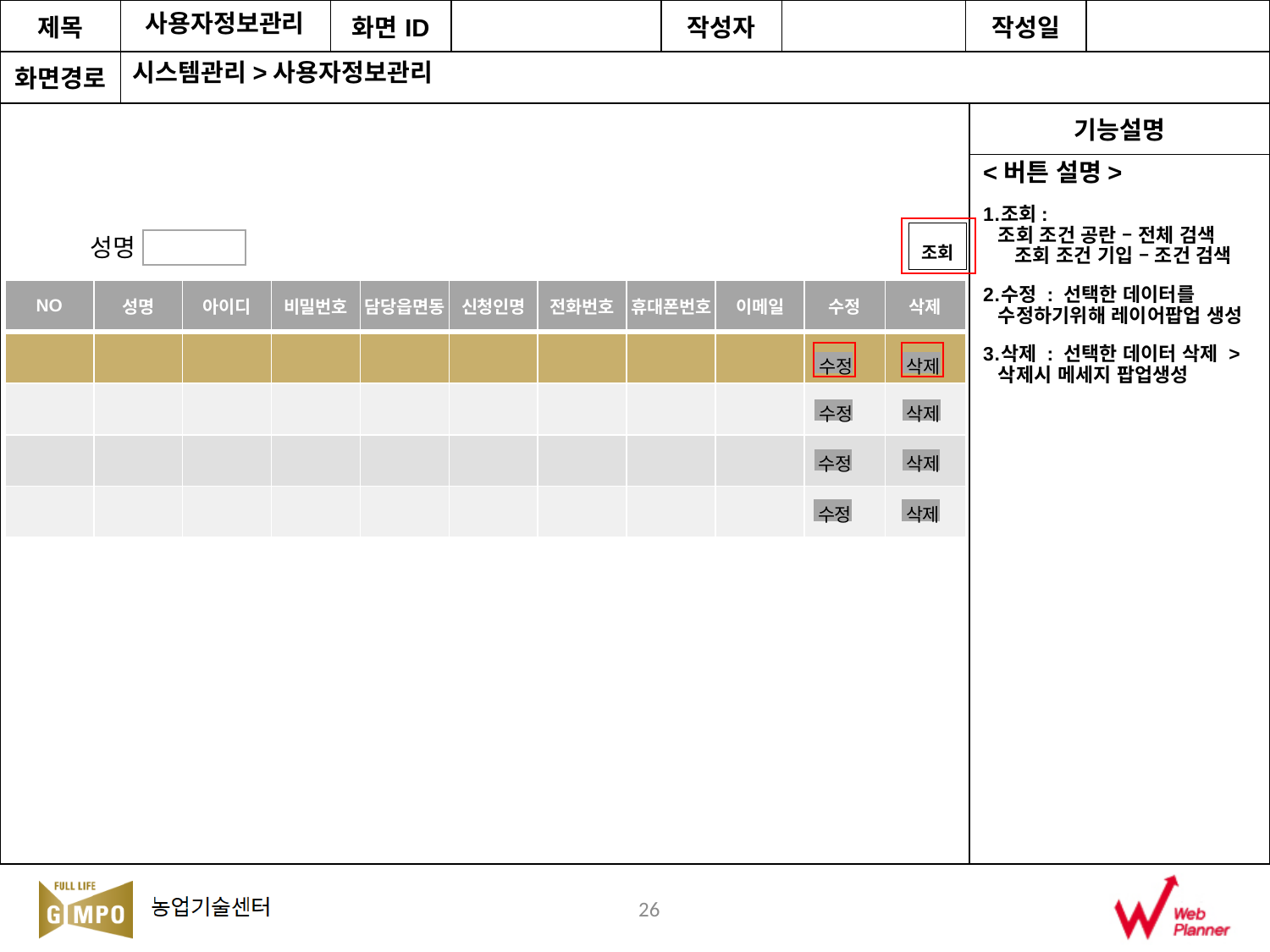

사용자정보관리

시스템관리>사용자정보관리
<버튼 설명>
조회:                                       조회 조건 공란 – 전체 검색           조회 조건 기입 – 조건 검색
수정 : 선택한 데이터를 수정하기위해 레이어팝업 생성
삭제 : 선택한 데이터 삭제 > 삭제시 메세지 팝업생성

조회

성명
| NO | 성명 | 아이디 | 비밀번호 | 담당읍면동 | 신청인명 | 전화번호 | 휴대폰번호 | 이메일 | 수정 | 삭제 |
| --- | --- | --- | --- | --- | --- | --- | --- | --- | --- | --- |
|  |  |  |  |  |  |  |  |  |  |  |
|  |  |  |  |  |  |  |  |  |  |  |
|  |  |  |  |  |  |  |  |  |  |  |
|  |  |  |  |  |  |  |  |  |  |  |
수정

수정

수정

수정

삭제

삭제

삭제

삭제

26